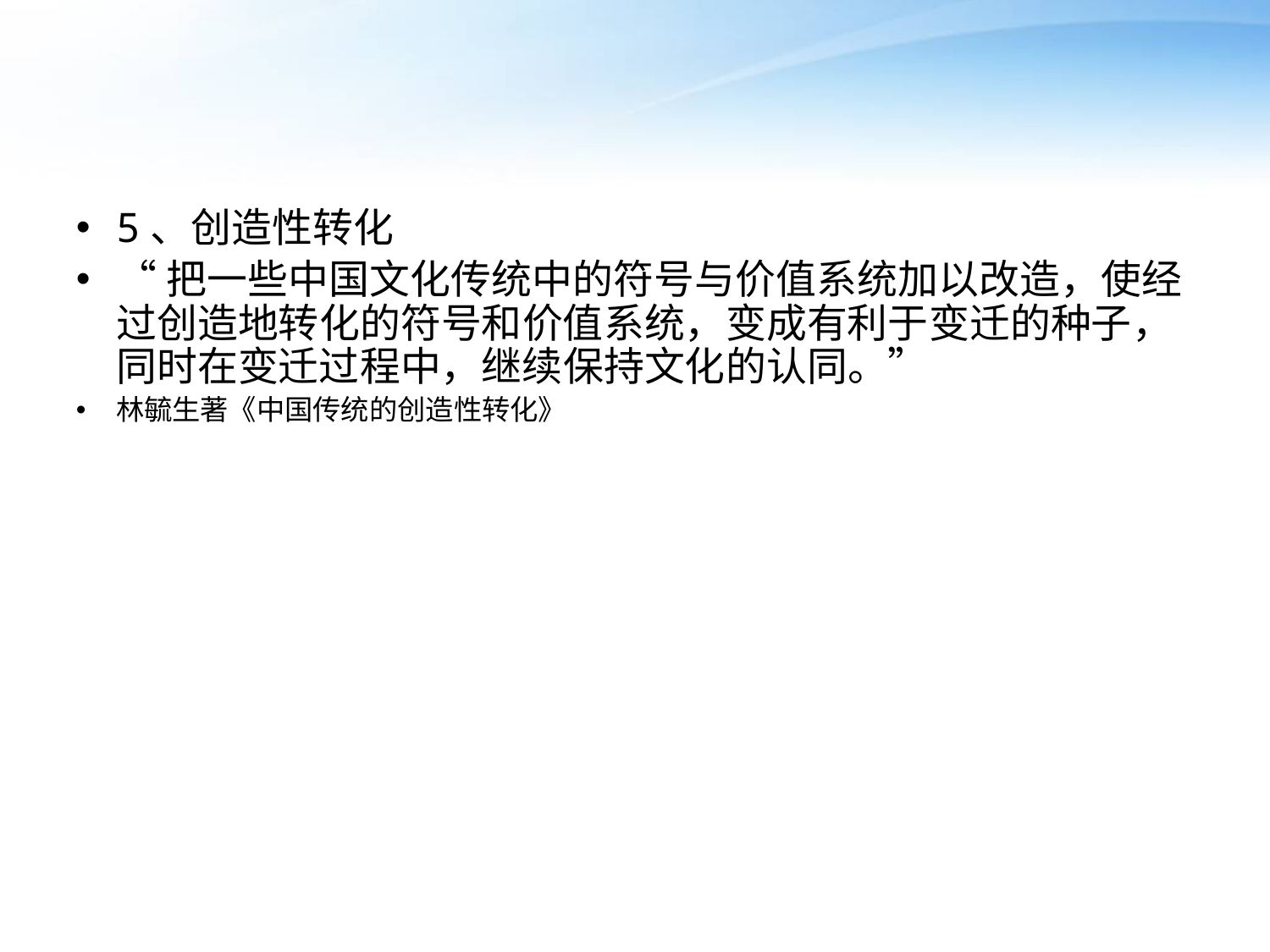

#
5、创造性转化
“把一些中国文化传统中的符号与价值系统加以改造，使经过创造地转化的符号和价值系统，变成有利于变迁的种子，同时在变迁过程中，继续保持文化的认同。”
林毓生著《中国传统的创造性转化》